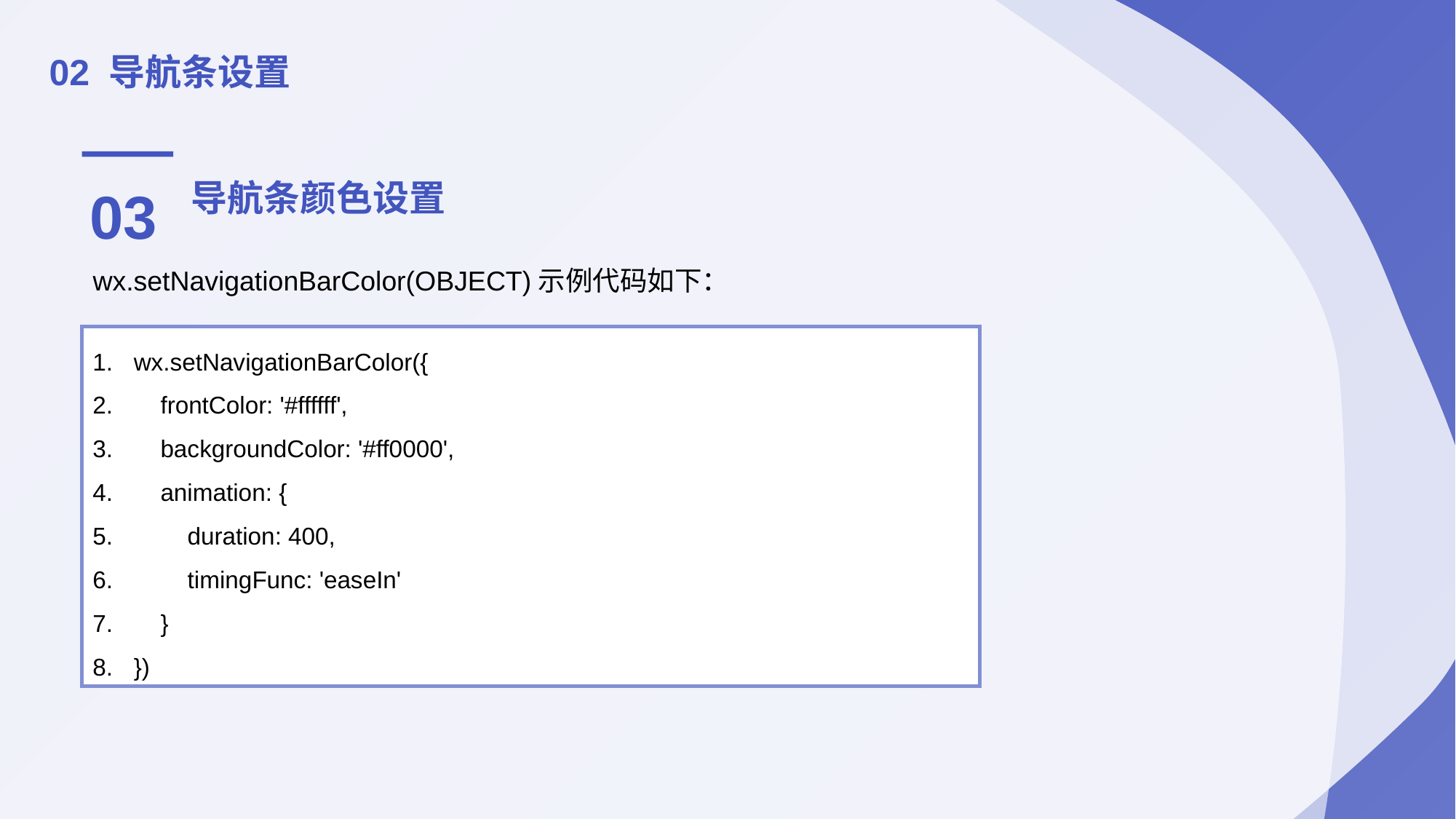

02 导航条设置
03

导航条颜色设置
wx.setNavigationBarColor(OBJECT)示例代码如下：
wx.setNavigationBarColor({
    frontColor: '#ffffff',
    backgroundColor: '#ff0000',
    animation: {
        duration: 400,
        timingFunc: 'easeIn'
    }
})